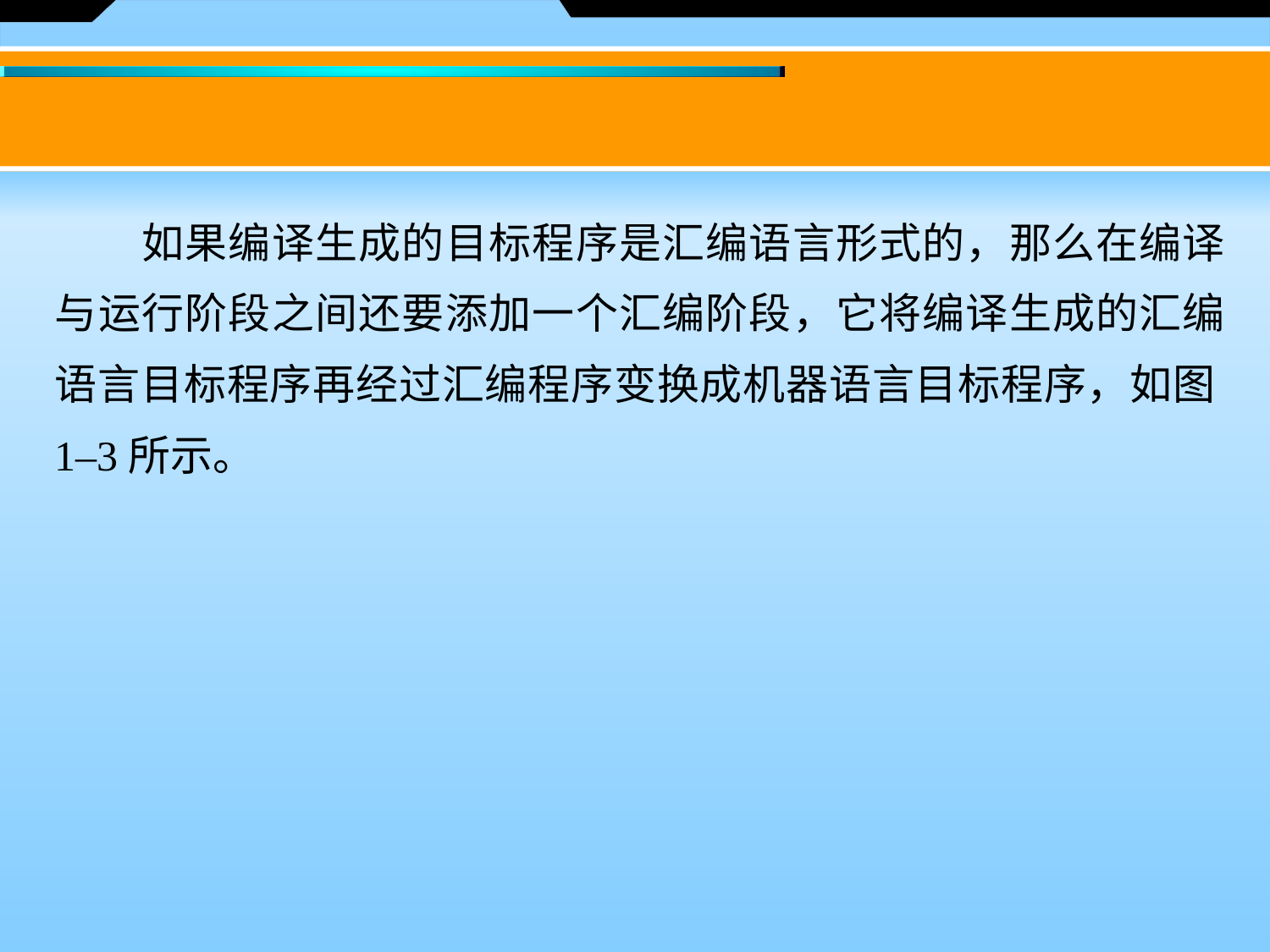

如果编译生成的目标程序是汇编语言形式的，那么在编译与运行阶段之间还要添加一个汇编阶段，它将编译生成的汇编语言目标程序再经过汇编程序变换成机器语言目标程序，如图1–3所示。